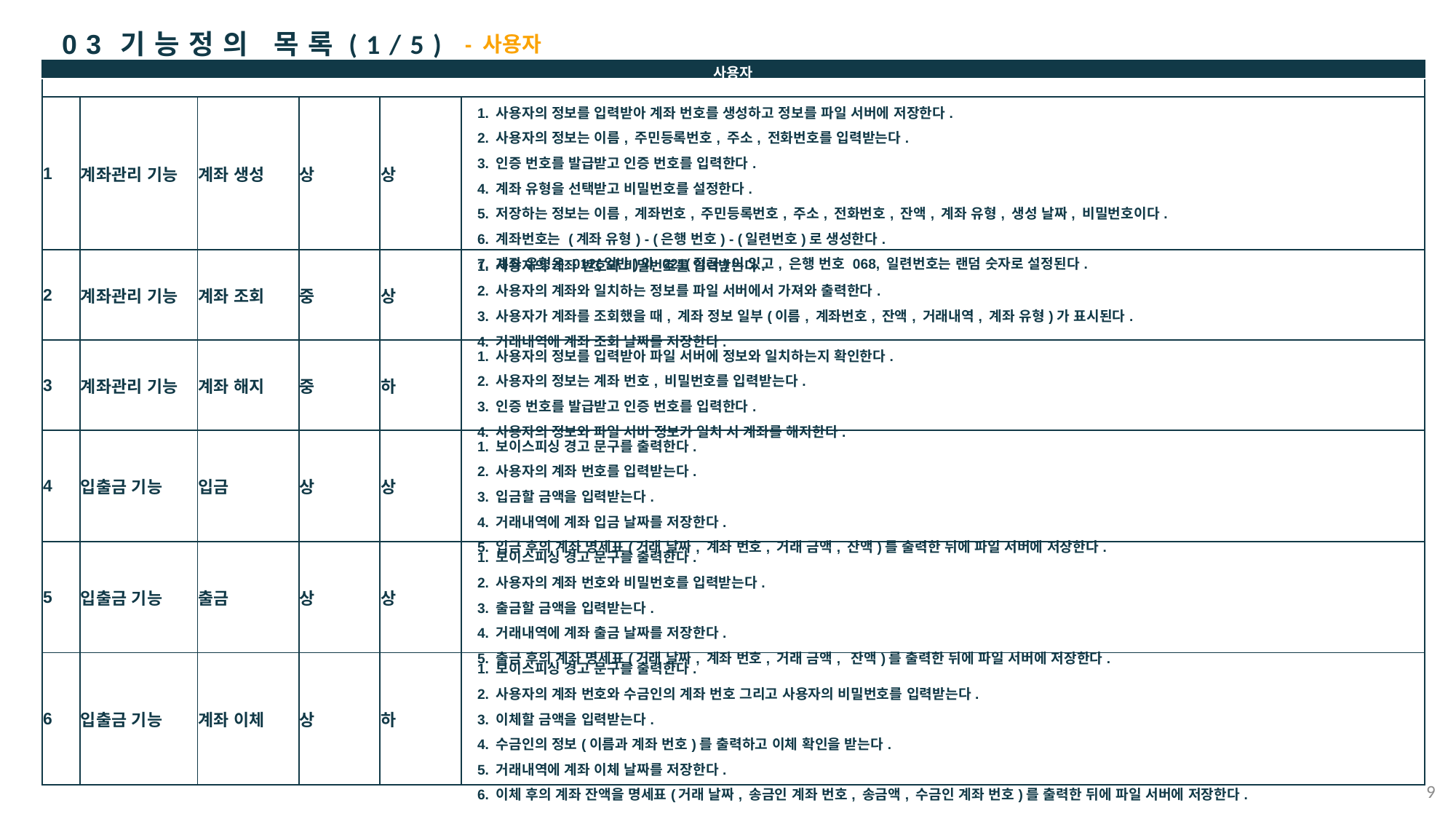

03 기능정의 목록(1/5)
- 사용자
| 사용자 |  |  |  |  |  |
| --- | --- | --- | --- | --- | --- |
| 번호 | 사용자 기능 | 계좌 관련 기능 | 우선 순위 | 중요도 | 기능 정의 |
| 1 | 계좌관리 기능 | 계좌 생성 | 상 | 상 | 1. 사용자의 정보를 입력받아 계좌 번호를 생성하고 정보를 파일 서버에 저장한다. 2. 사용자의 정보는 이름, 주민등록번호, 주소, 전화번호를 입력받는다. 3. 인증 번호를 발급받고 인증 번호를 입력한다. 4. 계좌 유형을 선택받고 비밀번호를 설정한다. 5. 저장하는 정보는 이름, 계좌번호, 주민등록번호, 주소, 전화번호, 잔액, 계좌 유형, 생성 날짜, 비밀번호이다. 6. 계좌번호는 (계좌 유형) - (은행 번호) - (일련번호)로 생성한다. 7. 계좌 유형은 012(일반)와 021(적금)이 있고, 은행 번호 068, 일련번호는 랜덤 숫자로 설정된다. |
| 2 | 계좌관리 기능 | 계좌 조회 | 중 | 상 | 1. 사용자의 계좌 번호와 비밀번호를 입력받는다. 2. 사용자의 계좌와 일치하는 정보를 파일 서버에서 가져와 출력한다. 3. 사용자가 계좌를 조회했을 때, 계좌 정보 일부(이름, 계좌번호, 잔액, 거래내역, 계좌 유형)가 표시된다. 4. 거래내역에 계좌 조회 날짜를 저장한다. |
| 3 | 계좌관리 기능 | 계좌 해지 | 중 | 하 | 1. 사용자의 정보를 입력받아 파일 서버에 정보와 일치하는지 확인한다. 2. 사용자의 정보는 계좌 번호, 비밀번호를 입력받는다. 3. 인증 번호를 발급받고 인증 번호를 입력한다. 4. 사용자의 정보와 파일 서버 정보가 일치 시 계좌를 해지한다. |
| 4 | 입출금 기능 | 입금 | 상 | 상 | 1. 보이스피싱 경고 문구를 출력한다. 2. 사용자의 계좌 번호를 입력받는다. 3. 입금할 금액을 입력받는다. 4. 거래내역에 계좌 입금 날짜를 저장한다. 5. 입금 후의 계좌 명세표(거래 날짜, 계좌 번호, 거래 금액, 잔액)를 출력한 뒤에 파일 서버에 저장한다. |
| 5 | 입출금 기능 | 출금 | 상 | 상 | 1. 보이스피싱 경고 문구를 출력한다. 2. 사용자의 계좌 번호와 비밀번호를 입력받는다. 3. 출금할 금액을 입력받는다. 4. 거래내역에 계좌 출금 날짜를 저장한다. 5. 출금 후의 계좌 명세표(거래 날짜, 계좌 번호, 거래 금액, 잔액)를 출력한 뒤에 파일 서버에 저장한다. |
| 6 | 입출금 기능 | 계좌 이체 | 상 | 하 | 1. 보이스피싱 경고 문구를 출력한다. 2. 사용자의 계좌 번호와 수금인의 계좌 번호 그리고 사용자의 비밀번호를 입력받는다. 3. 이체할 금액을 입력받는다. 4. 수금인의 정보(이름과 계좌 번호)를 출력하고 이체 확인을 받는다. 5. 거래내역에 계좌 이체 날짜를 저장한다. 6. 이체 후의 계좌 잔액을 명세표(거래 날짜, 송금인 계좌 번호, 송금액, 수금인 계좌 번호)를 출력한 뒤에 파일 서버에 저장한다. |
9